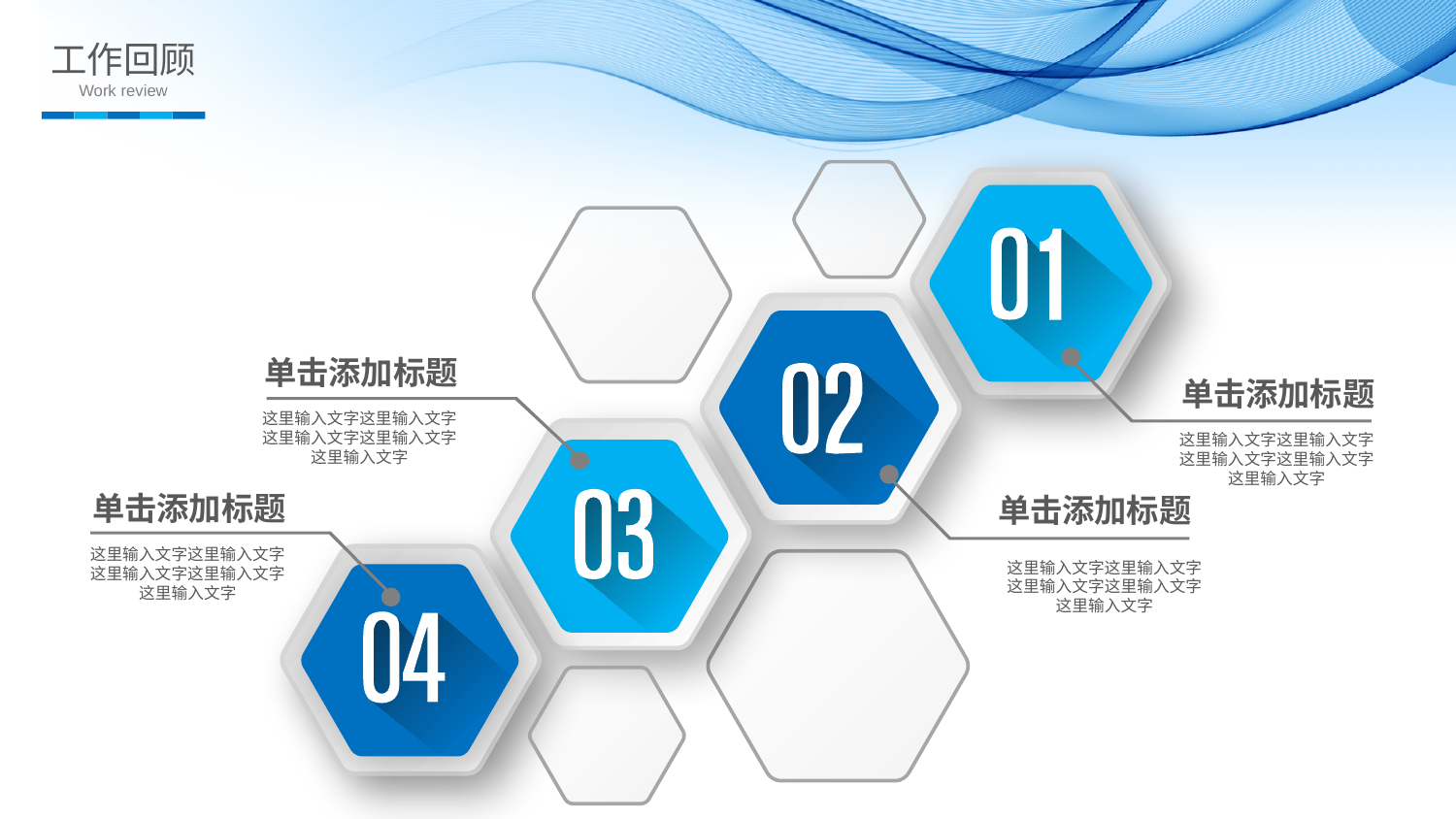

工作回顾
Work review

单击添加标题

单击添加标题

这里输入文字这里输入文字这里输入文字这里输入文字这里输入文字

这里输入文字这里输入文字这里输入文字这里输入文字这里输入文字

单击添加标题
单击添加标题

这里输入文字这里输入文字这里输入文字这里输入文字这里输入文字

这里输入文字这里输入文字这里输入文字这里输入文字这里输入文字